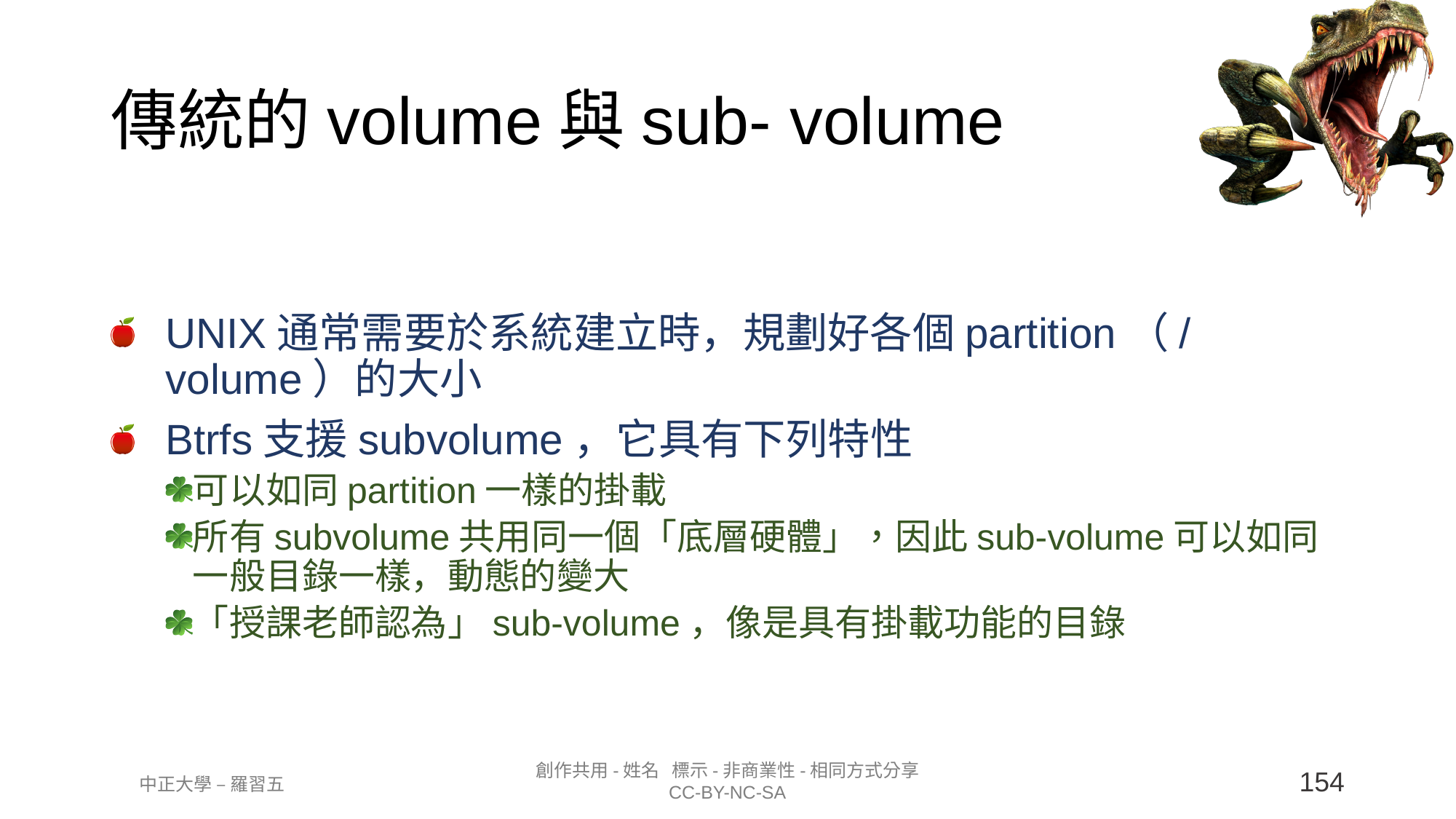

# 傳統的volume與sub- volume
UNIX通常需要於系統建立時，規劃好各個partition（/volume）的大小
Btrfs支援subvolume，它具有下列特性
可以如同partition一樣的掛載
所有subvolume共用同一個「底層硬體」，因此sub-volume可以如同一般目錄一樣，動態的變大
「授課老師認為」sub-volume，像是具有掛載功能的目錄